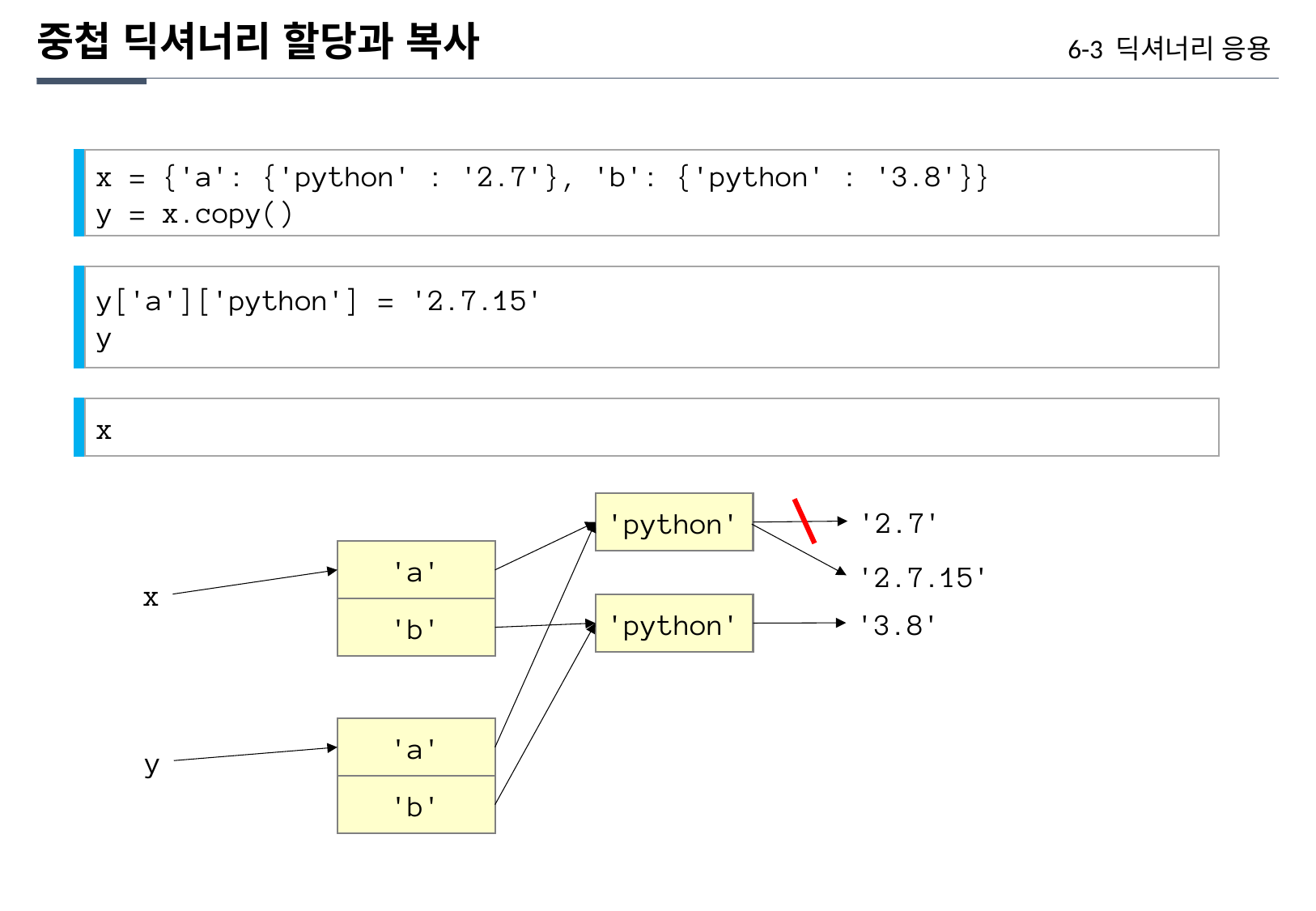

중첩 딕셔너리 할당과 복사
6-3 딕셔너리 응용

x = {'a': {'python' : '2.7'}, 'b': {'python' : '3.8'}}
y = x.copy()

y['a']['python'] = '2.7.15'
y

x
'python'
'2.7'
'a'
'2.7.15'
x
'python'
'b'
'3.8'
'a'
y
'b'